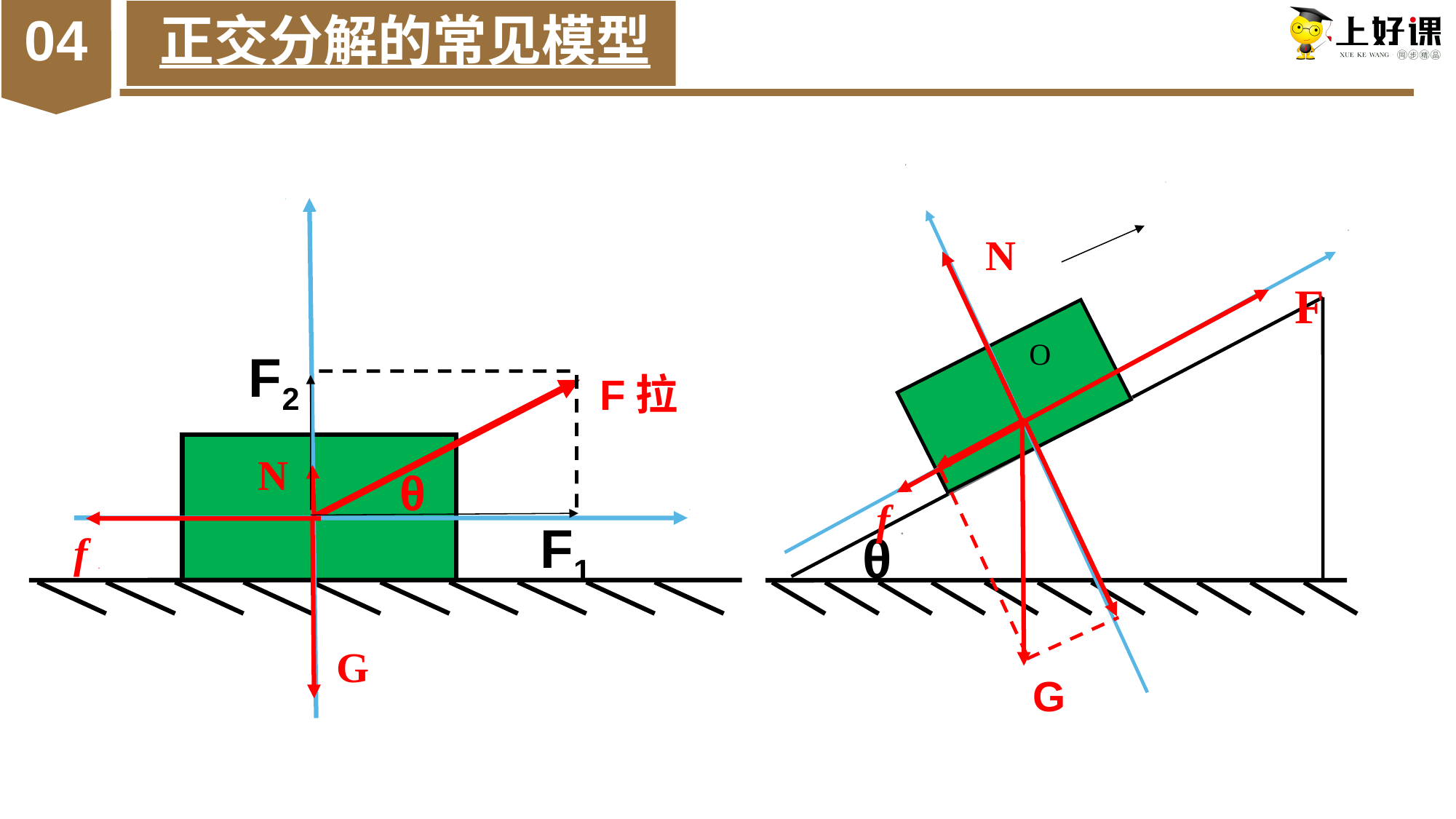

04
正交分解的常见模型

y

x
v
N

F

f滑
G
y

x

θ

O
F2

F1

F拉

N

  f静
G
θ
o